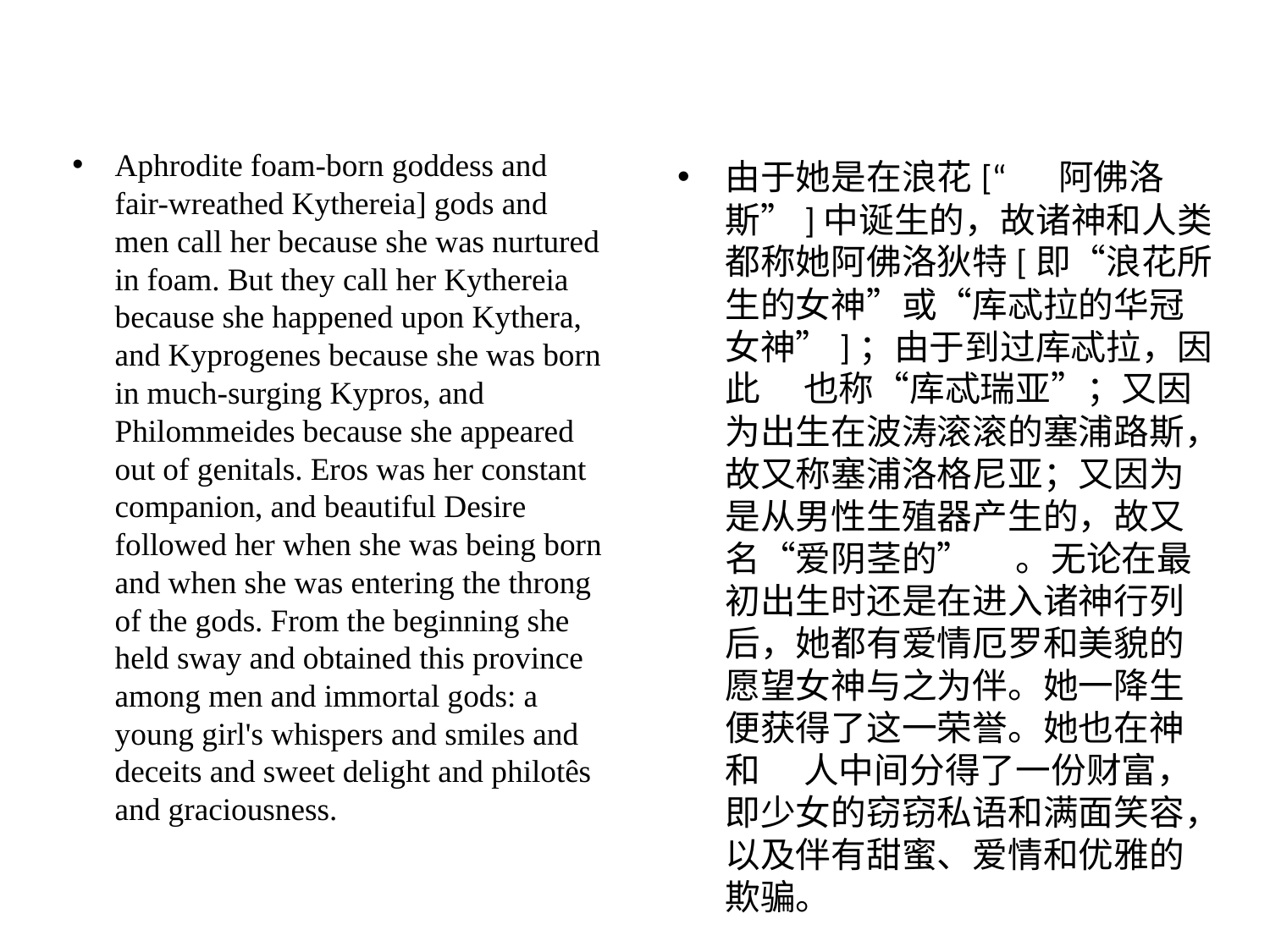

Aphrodite foam-born goddess and fair-wreathed Kythereia] gods and men call her because she was nurtured in foam. But they call her Kythereia because she happened upon Kythera, and Kyprogenes because she was born in much-surging Kypros, and Philommeides because she appeared out of genitals. Eros was her constant companion, and beautiful Desire followed her when she was being born and when she was entering the throng of the gods. From the beginning she held sway and obtained this province among men and immortal gods: a young girl's whispers and smiles and deceits and sweet delight and philotês and graciousness.
由于她是在浪花[“ 　阿佛洛斯”]中诞⽣的，故诸神和⼈类都称她阿佛洛狄特[即“浪花所⽣的⼥神”或“库忒拉的华冠⼥神”]；由于到过库忒拉，因此 　也称“库忒瑞亚”；⼜因为出⽣在波涛滚滚的塞浦路斯，故⼜称塞浦洛格尼亚；⼜因为是从男性⽣殖器产⽣的，故⼜名“爱阴茎的” 　。⽆论在最初出⽣时还是在进⼊诸神⾏列后，她都有爱情厄罗和美貌的愿望⼥神与之为伴。她⼀降⽣便获得了这⼀荣誉。她也在神和 　⼈中间分得了⼀份财富，即少⼥的窃窃私语和满⾯笑容，以及伴有甜蜜、爱情和优雅的欺骗。